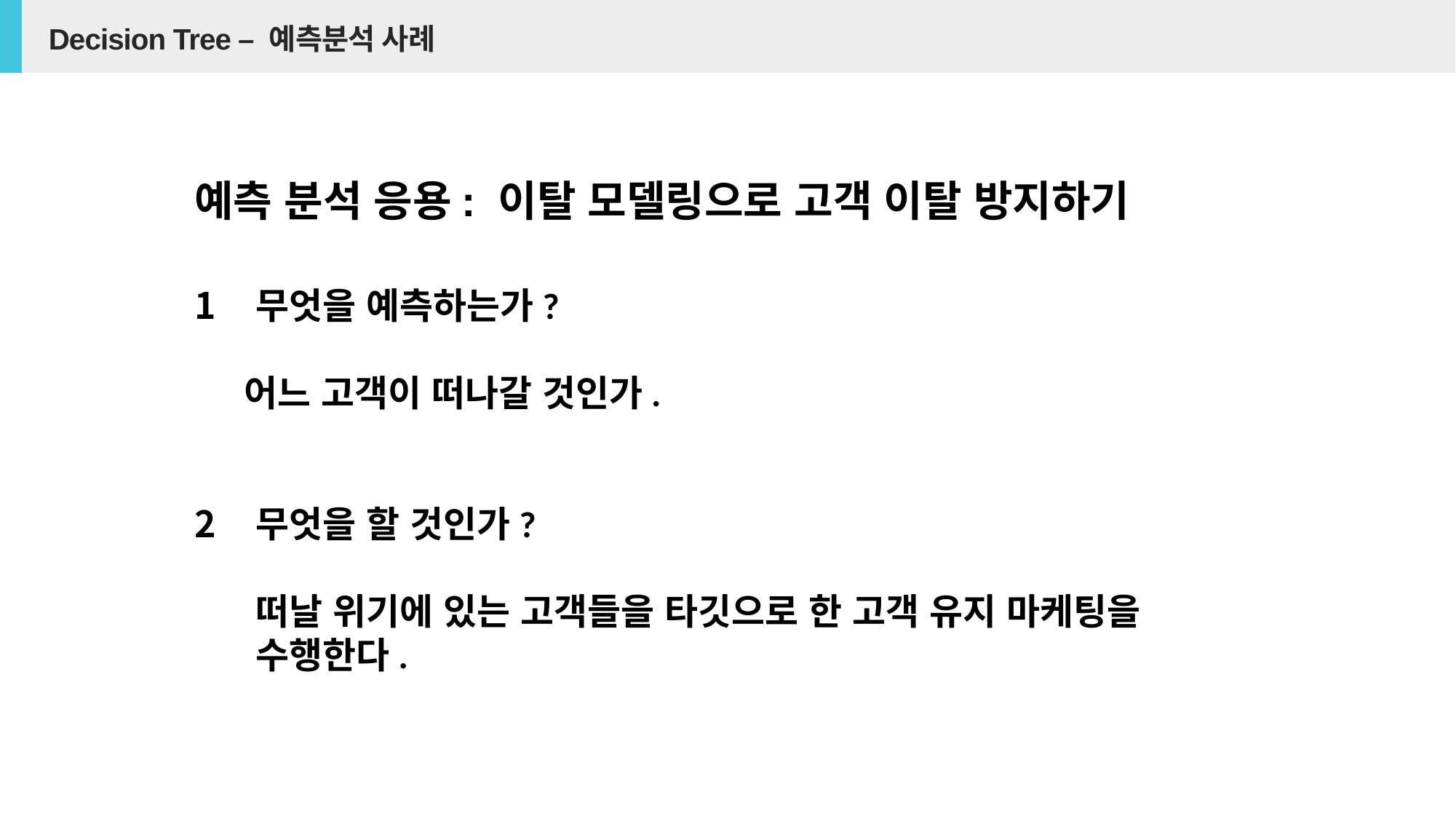

# Decision Tree – 예측분석 사례
예측 분석 응용: 이탈 모델링으로 고객 이탈 방지하기

무엇을 예측하는가?

    어느 고객이 떠나갈 것인가.

무엇을 할 것인가?

	떠날 위기에 있는 고객들을 타깃으로 한 고객 유지 마케팅을
	수행한다.